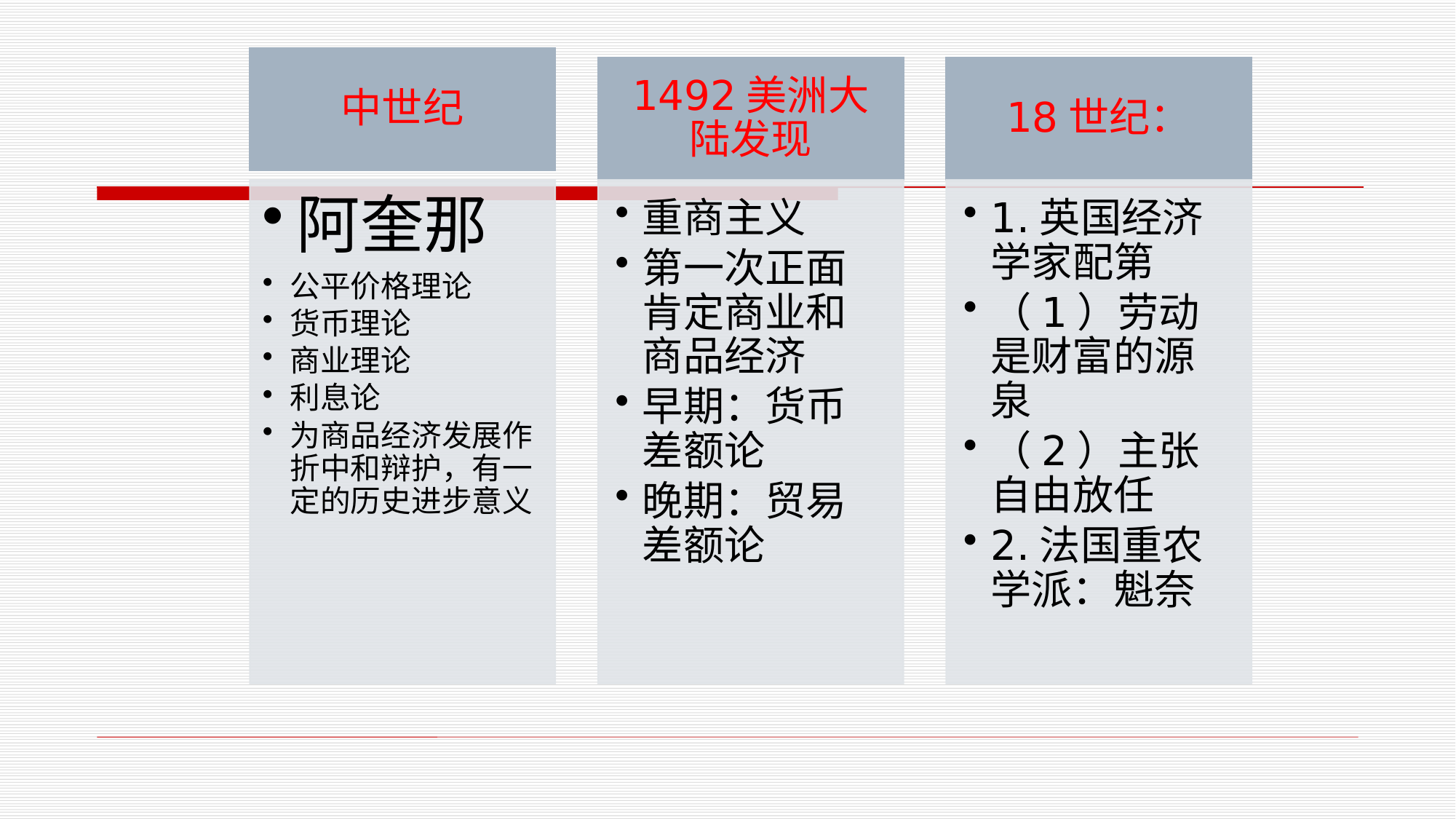

中世纪
阿奎那
公平价格理论
货币理论
商业理论
利息论
为商品经济发展作折中和辩护，有一定的历史进步意义
1492美洲大陆发现
重商主义
第一次正面肯定商业和商品经济
早期：货币差额论
晚期：贸易差额论
18世纪：
1.英国经济学家配第
（1）劳动是财富的源泉
（2）主张自由放任
2.法国重农学派：魁奈